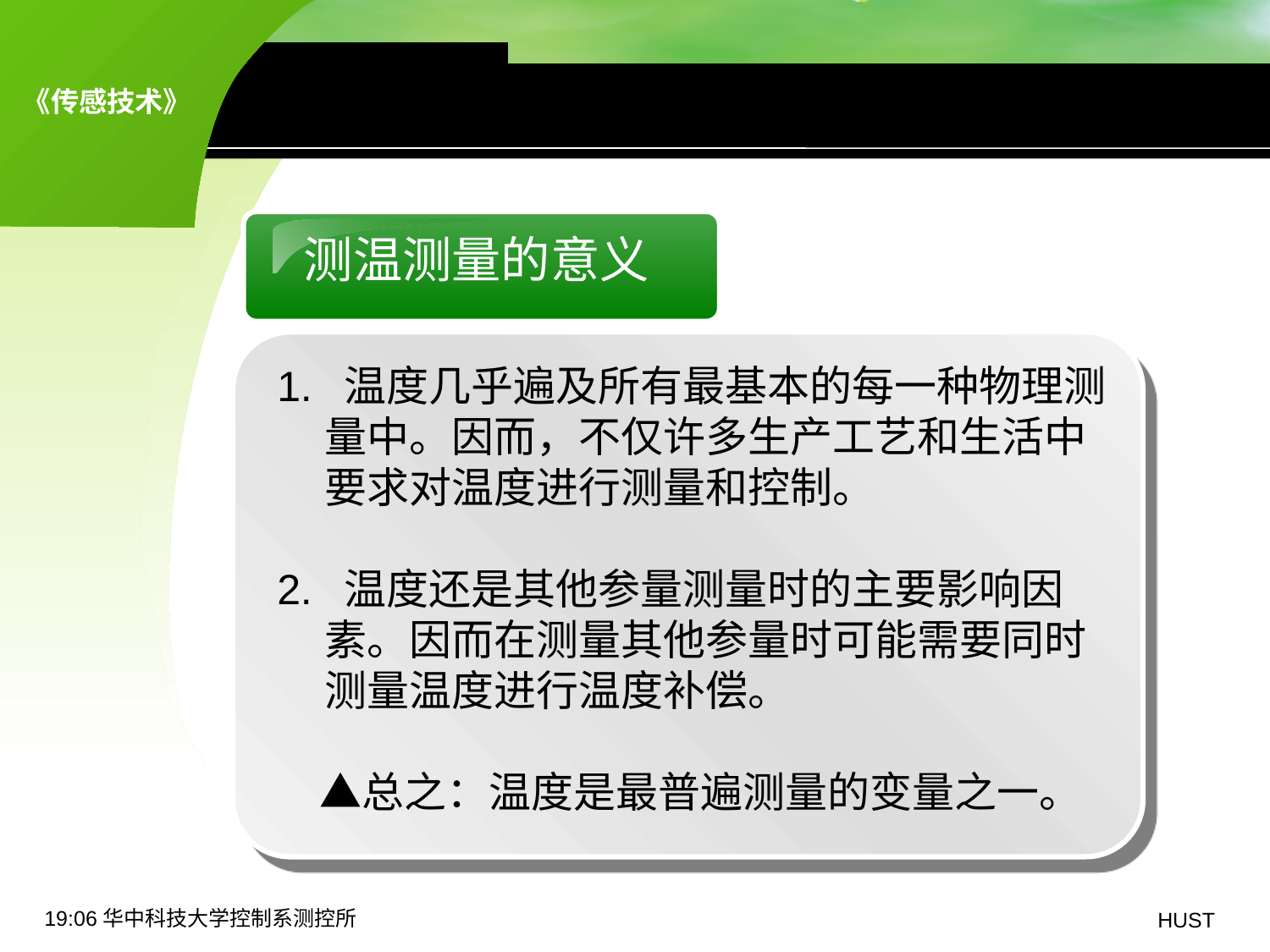

0、测温原理

测温测量的意义

 温度几乎遍及所有最基本的每一种物理测量中。因而，不仅许多生产工艺和生活中要求对温度进行测量和控制。

 温度还是其他参量测量时的主要影响因素。因而在测量其他参量时可能需要同时测量温度进行温度补偿。

　▲总之：温度是最普遍测量的变量之一。
19:06华中科技大学控制系测控所
HUST